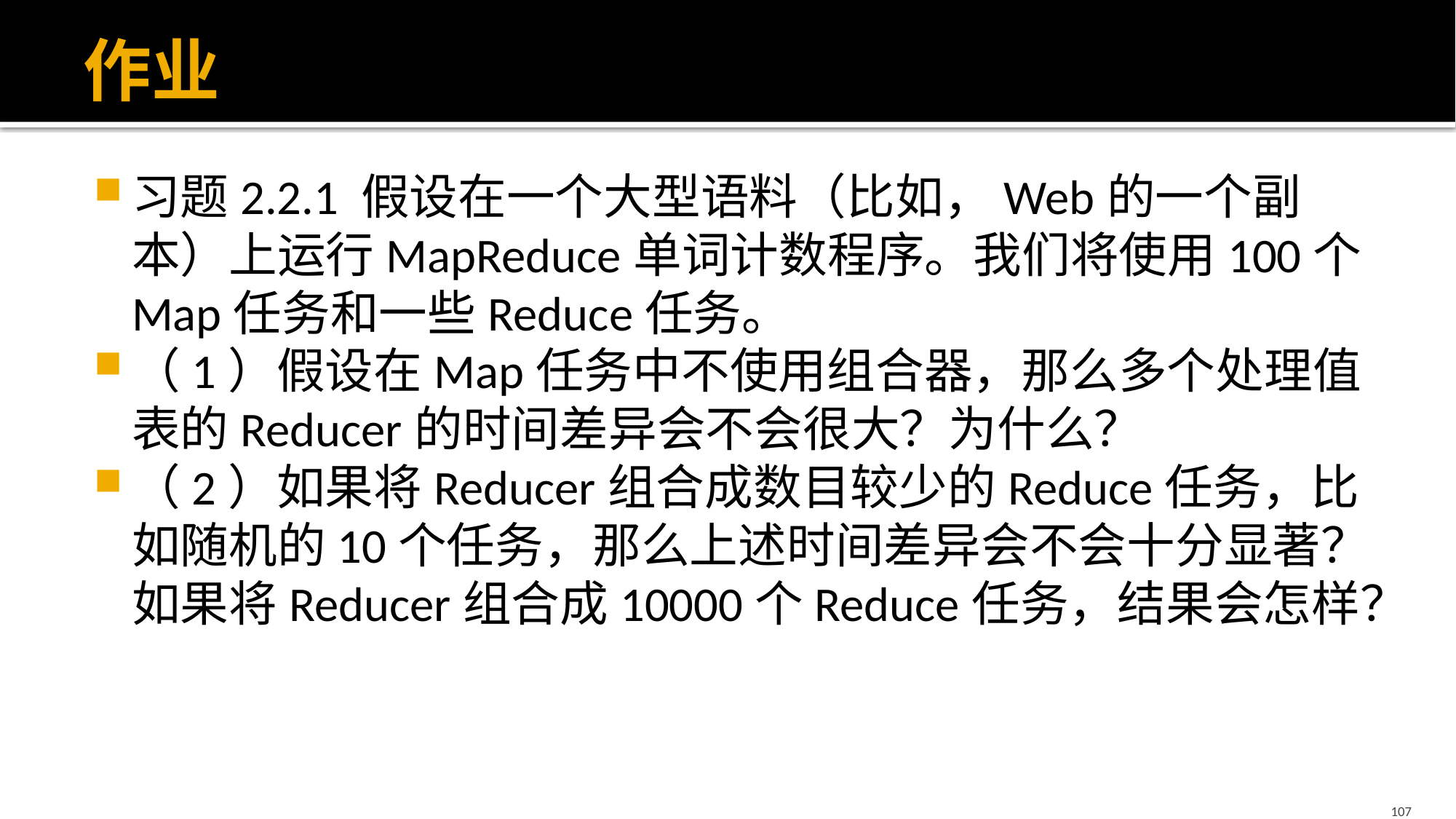

# 作业
习题2.2.1 假设在一个大型语料（比如，Web的一个副本）上运行MapReduce单词计数程序。我们将使用100个Map任务和一些Reduce任务。
（1）假设在Map任务中不使用组合器，那么多个处理值表的Reducer的时间差异会不会很大？为什么？
（2）如果将Reducer组合成数目较少的Reduce任务，比如随机的10个任务，那么上述时间差异会不会十分显著？如果将Reducer组合成10000个Reduce任务，结果会怎样？
107